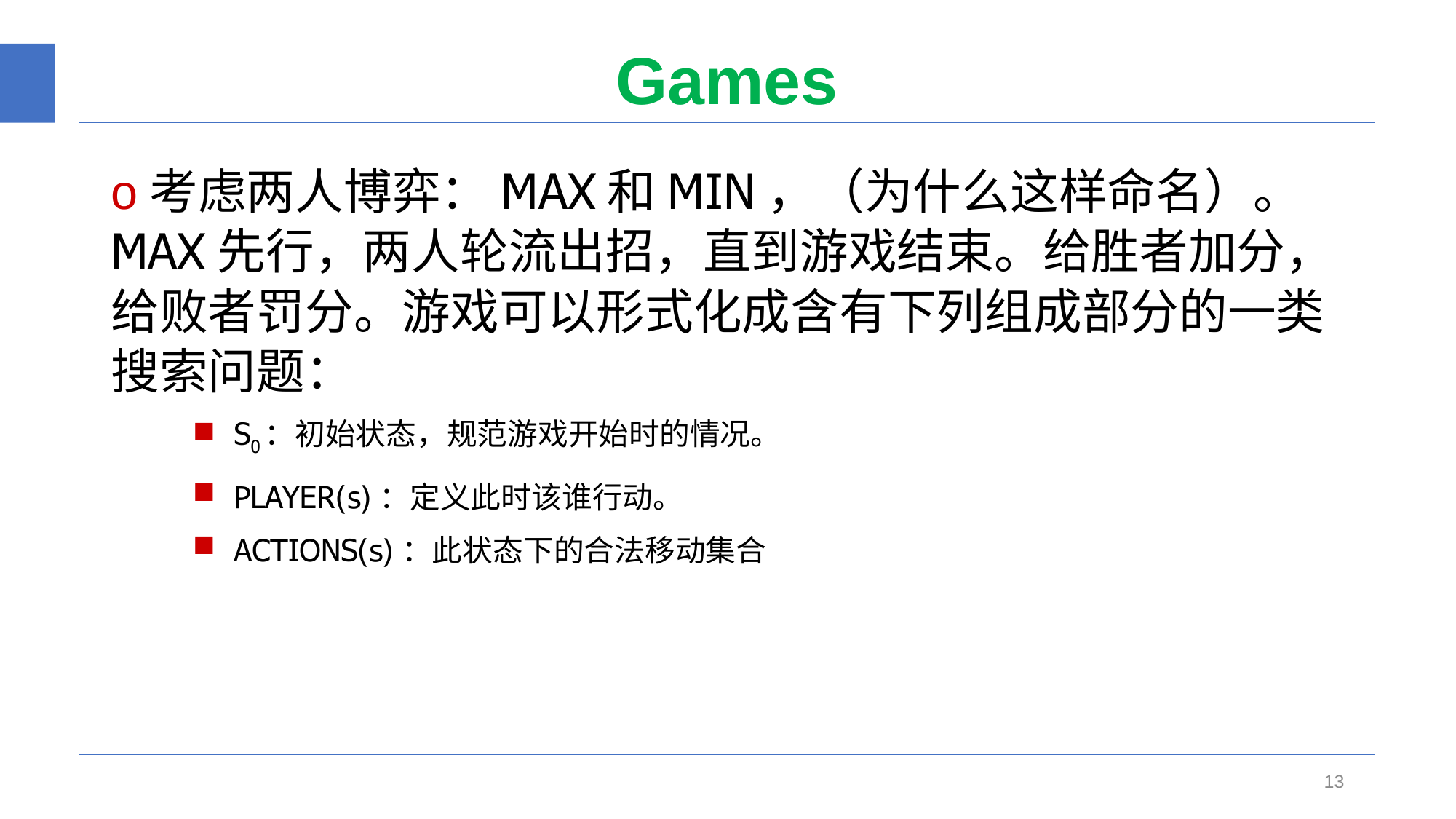

# Games
o考虑两人博弈：MAX和MIN，（为什么这样命名）。MAX先行，两人轮流出招，直到游戏结束。给胜者加分，给败者罚分。游戏可以形式化成含有下列组成部分的一类搜索问题：
S0：初始状态，规范游戏开始时的情况。
PLAYER(s)：定义此时该谁行动。
ACTIONS(s)：此状态下的合法移动集合
13